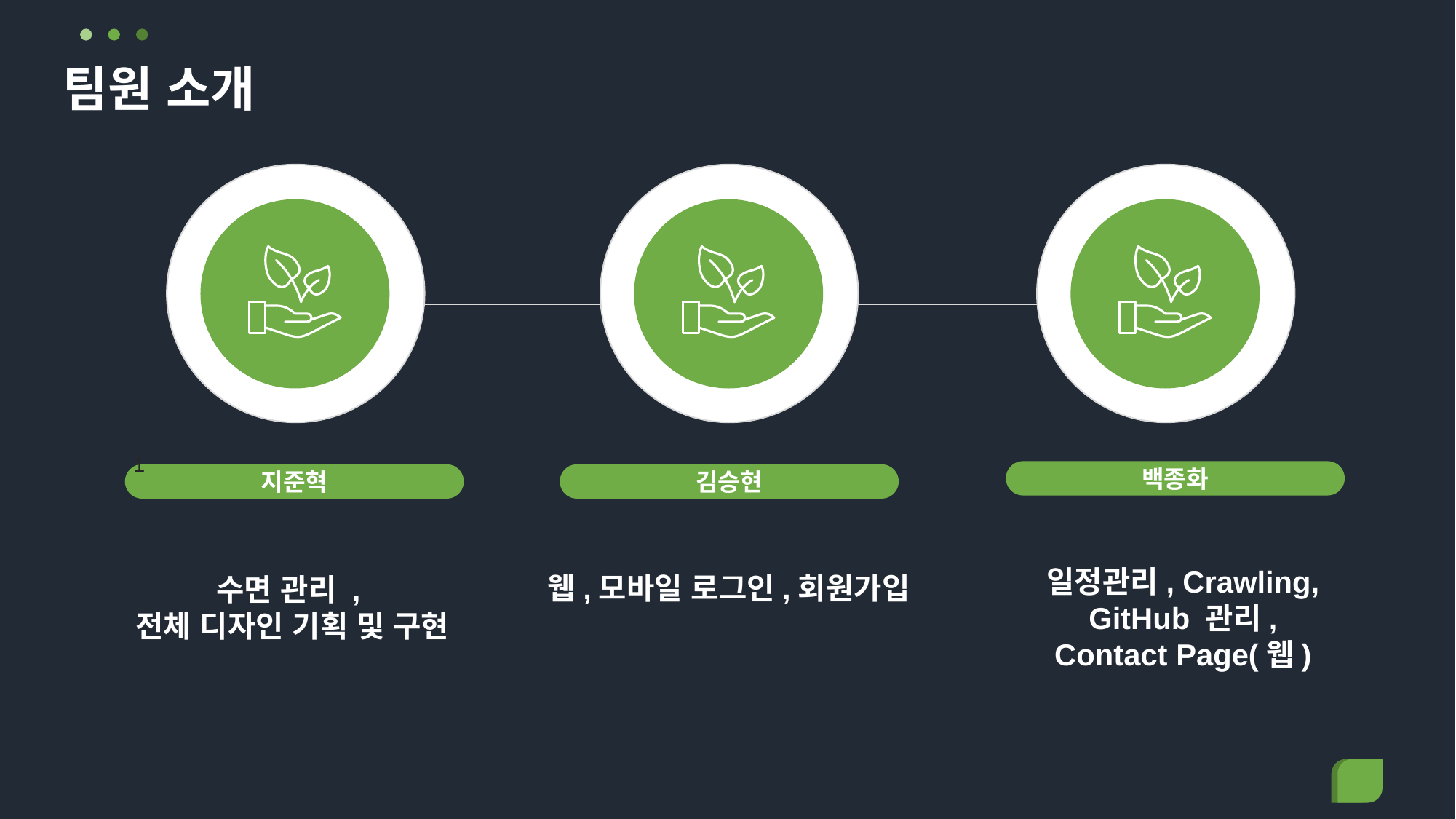

# 팀원 소개

1
백종화
지준혁
김승현
일정관리, Crawling, GitHub 관리, Contact Page(웹)
웹,모바일 로그인,회원가입
수면 관리 ,
전체 디자인 기획 및 구현